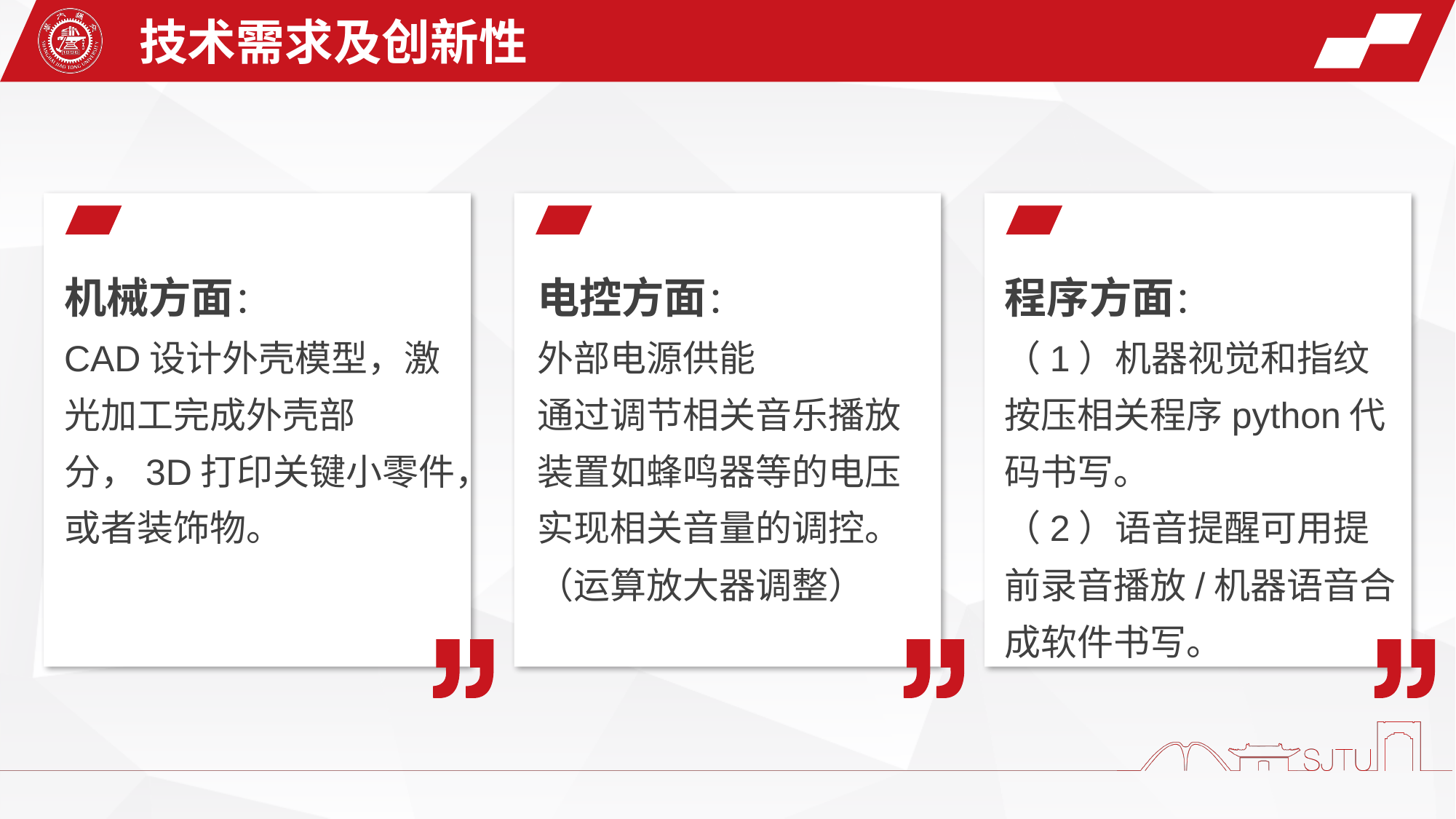

技术需求及创新性

机械方面：
CAD设计外壳模型，激光加工完成外壳部分，3D打印关键小零件，或者装饰物。
电控方面：
外部电源供能
通过调节相关音乐播放装置如蜂鸣器等的电压实现相关音量的调控。（运算放大器调整）
程序方面：
（1）机器视觉和指纹按压相关程序python代码书写。
（2）语音提醒可用提前录音播放/机器语音合成软件书写。